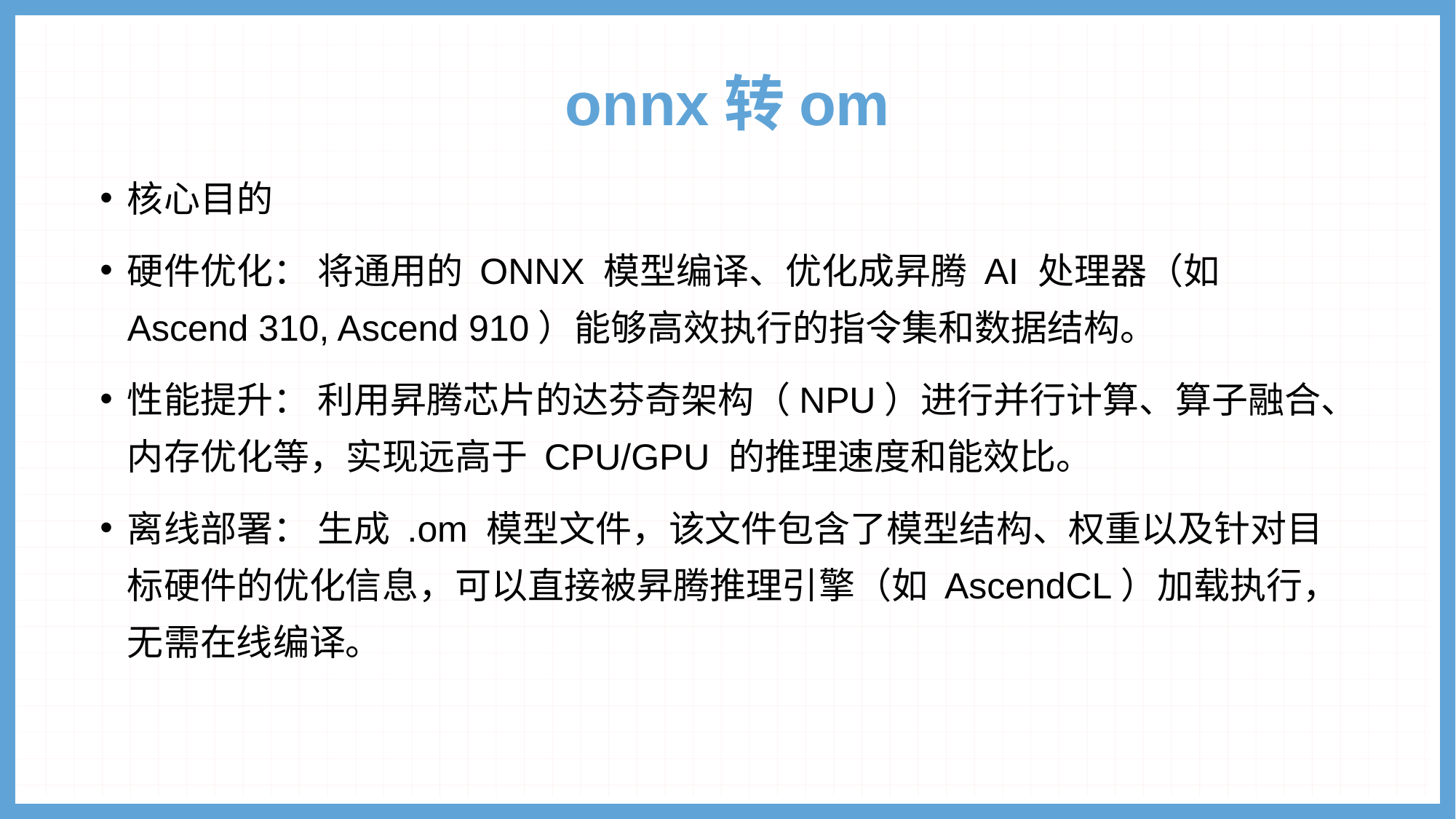

# onnx转om
核心目的
硬件优化： 将通用的 ONNX 模型编译、优化成昇腾 AI 处理器（如 Ascend 310, Ascend 910）能够高效执行的指令集和数据结构。
性能提升： 利用昇腾芯片的达芬奇架构（NPU）进行并行计算、算子融合、内存优化等，实现远高于 CPU/GPU 的推理速度和能效比。
离线部署： 生成 .om 模型文件，该文件包含了模型结构、权重以及针对目标硬件的优化信息，可以直接被昇腾推理引擎（如 AscendCL）加载执行，无需在线编译。